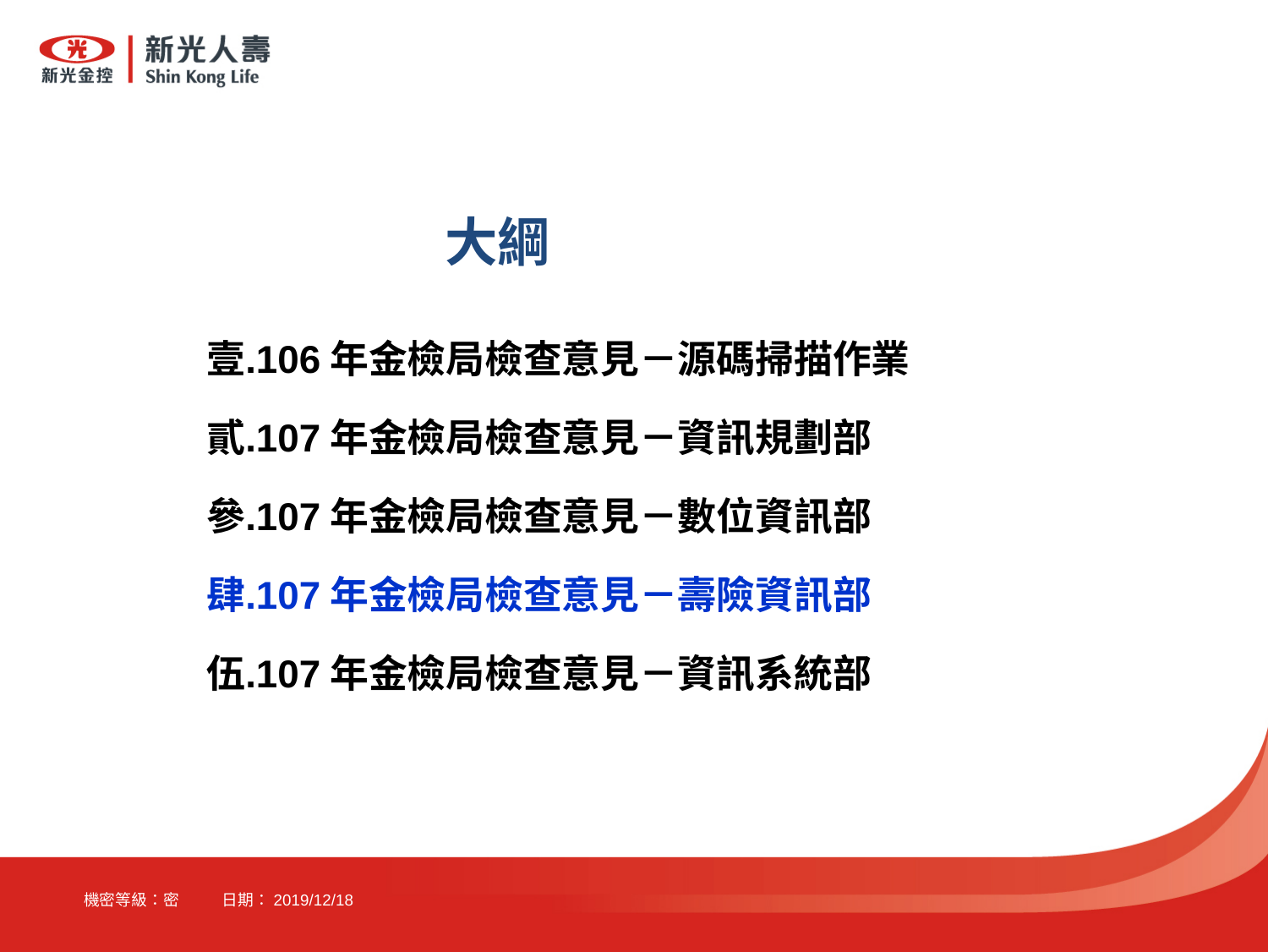

# 大綱
106年金檢局檢查意見－源碼掃描作業
107年金檢局檢查意見－資訊規劃部
107年金檢局檢查意見－數位資訊部
107年金檢局檢查意見－壽險資訊部
107年金檢局檢查意見－資訊系統部

機密等級：密            日期：2019/12/18